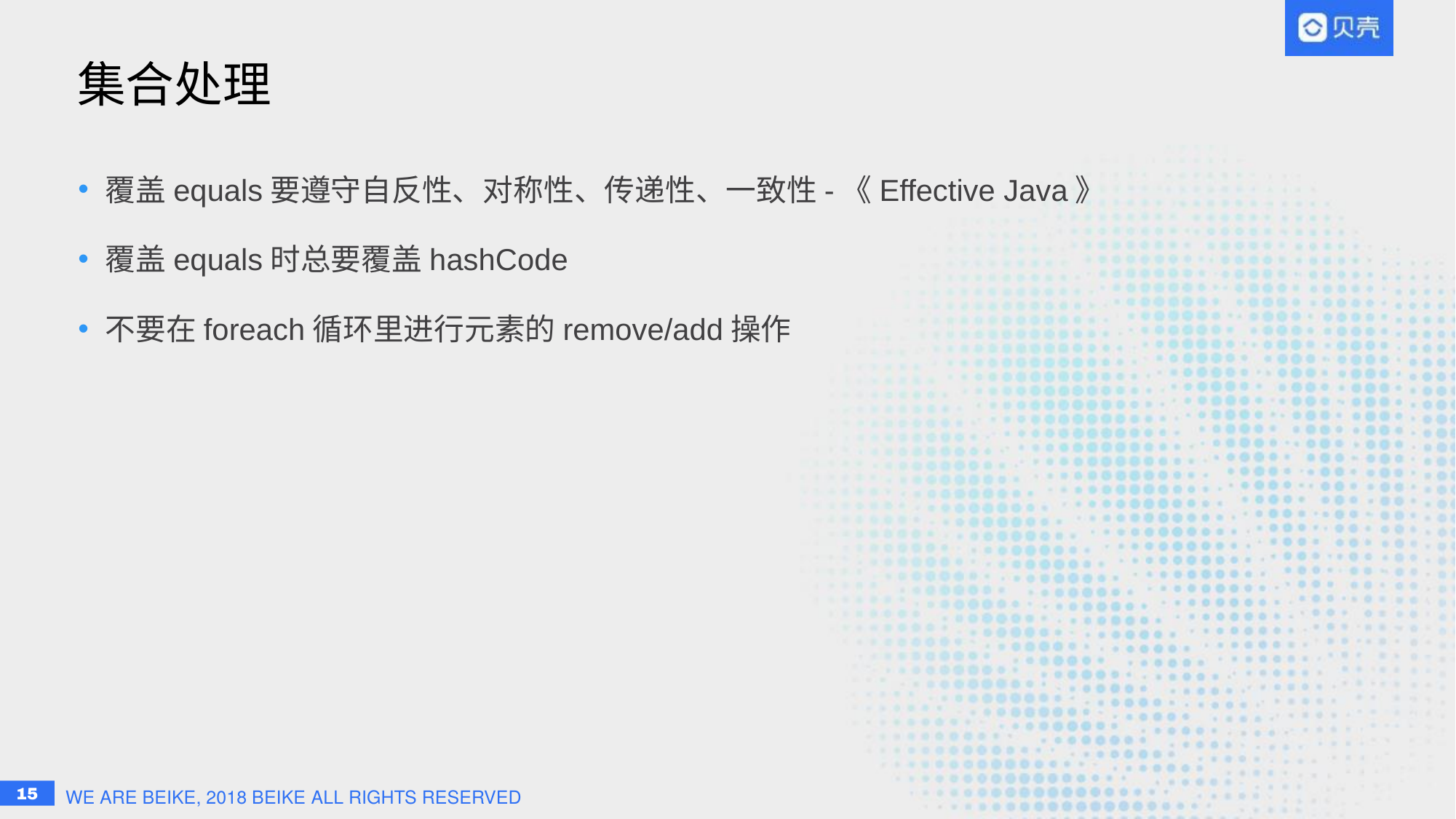

# 集合处理
覆盖equals要遵守自反性、对称性、传递性、一致性-《Effective Java》
覆盖equals时总要覆盖hashCode
不要在foreach循环里进行元素的remove/add操作